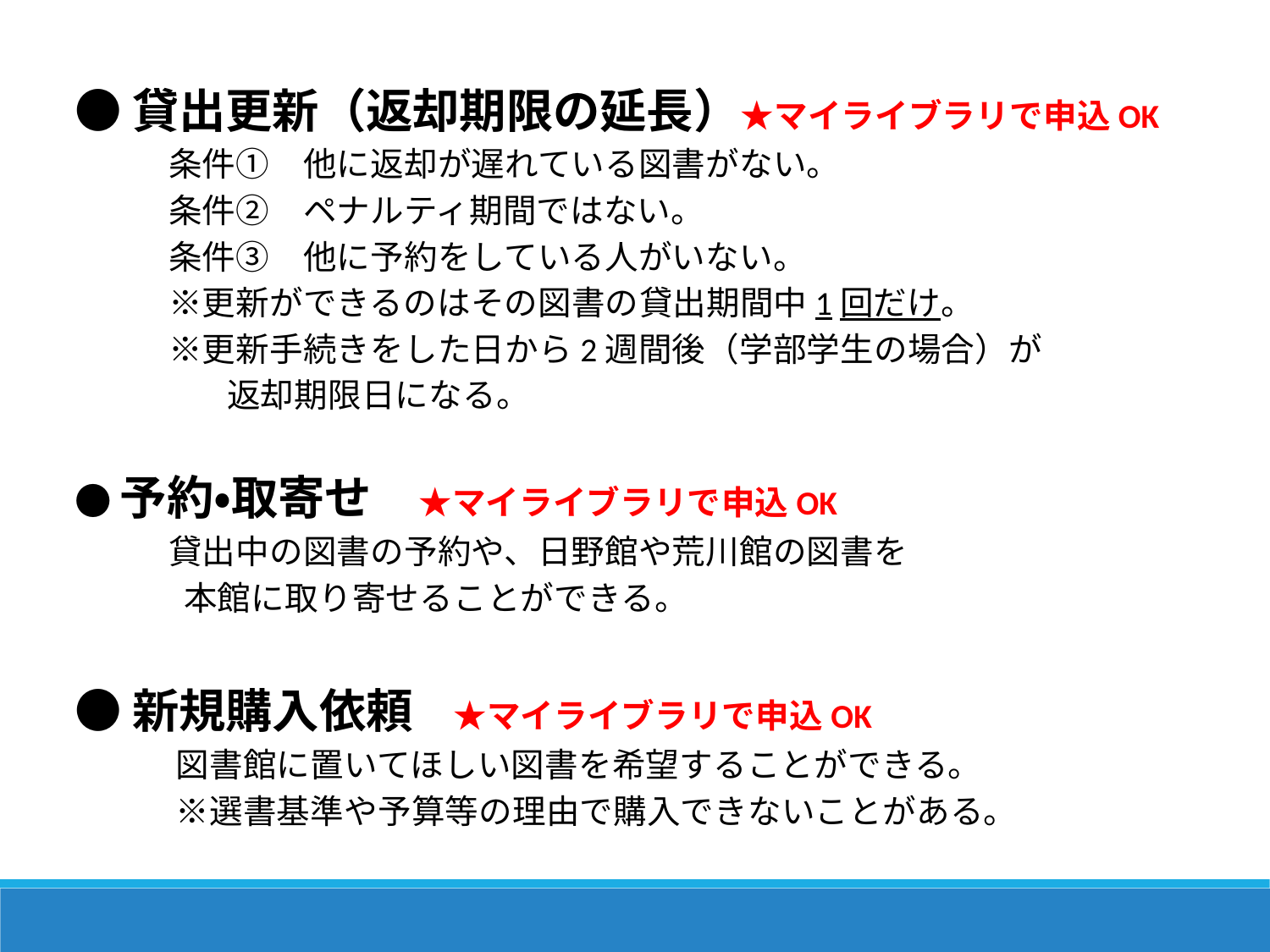

●貸出更新（返却期限の延長）★マイライブラリで申込OK
　　条件①　他に返却が遅れている図書がない。
　　条件②　ペナルティ期間ではない。
　　条件③　他に予約をしている人がいない。
　　※更新ができるのはその図書の貸出期間中1回だけ。
　　※更新手続きをした日から2週間後（学部学生の場合）が
     　　　返却期限日になる。

●予約・取寄せ　★マイライブラリで申込OK
　　貸出中の図書の予約や、日野館や荒川館の図書を
 　　本館に取り寄せることができる。

●新規購入依頼　★マイライブラリで申込OK
　　　図書館に置いてほしい図書を希望することができる。
　　　※選書基準や予算等の理由で購入できないことがある。